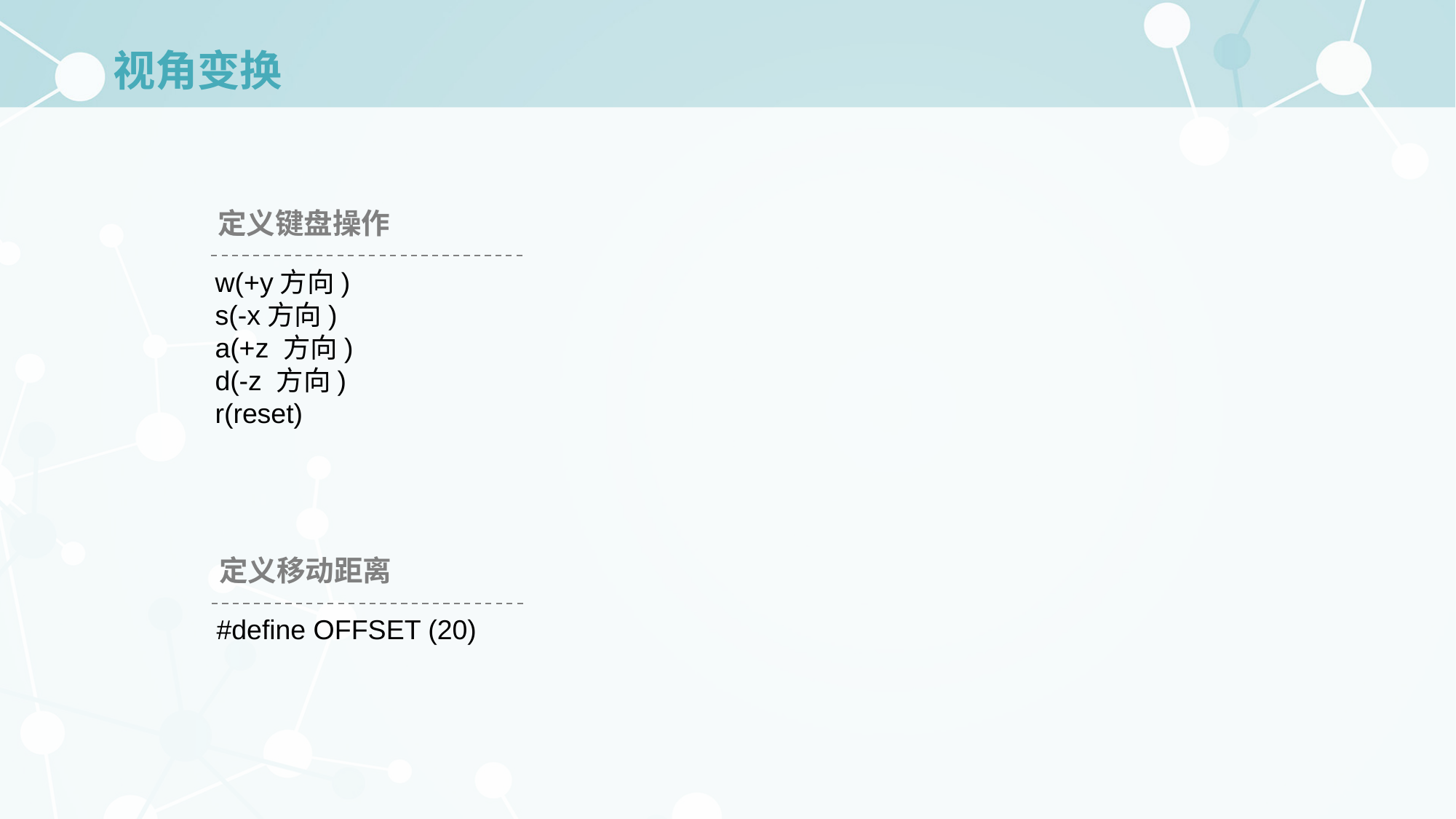

# 视角变换
定义键盘操作
w(+y方向)
s(-x方向)
a(+z 方向)
d(-z 方向)
r(reset)

定义移动距离
#define OFFSET (20)